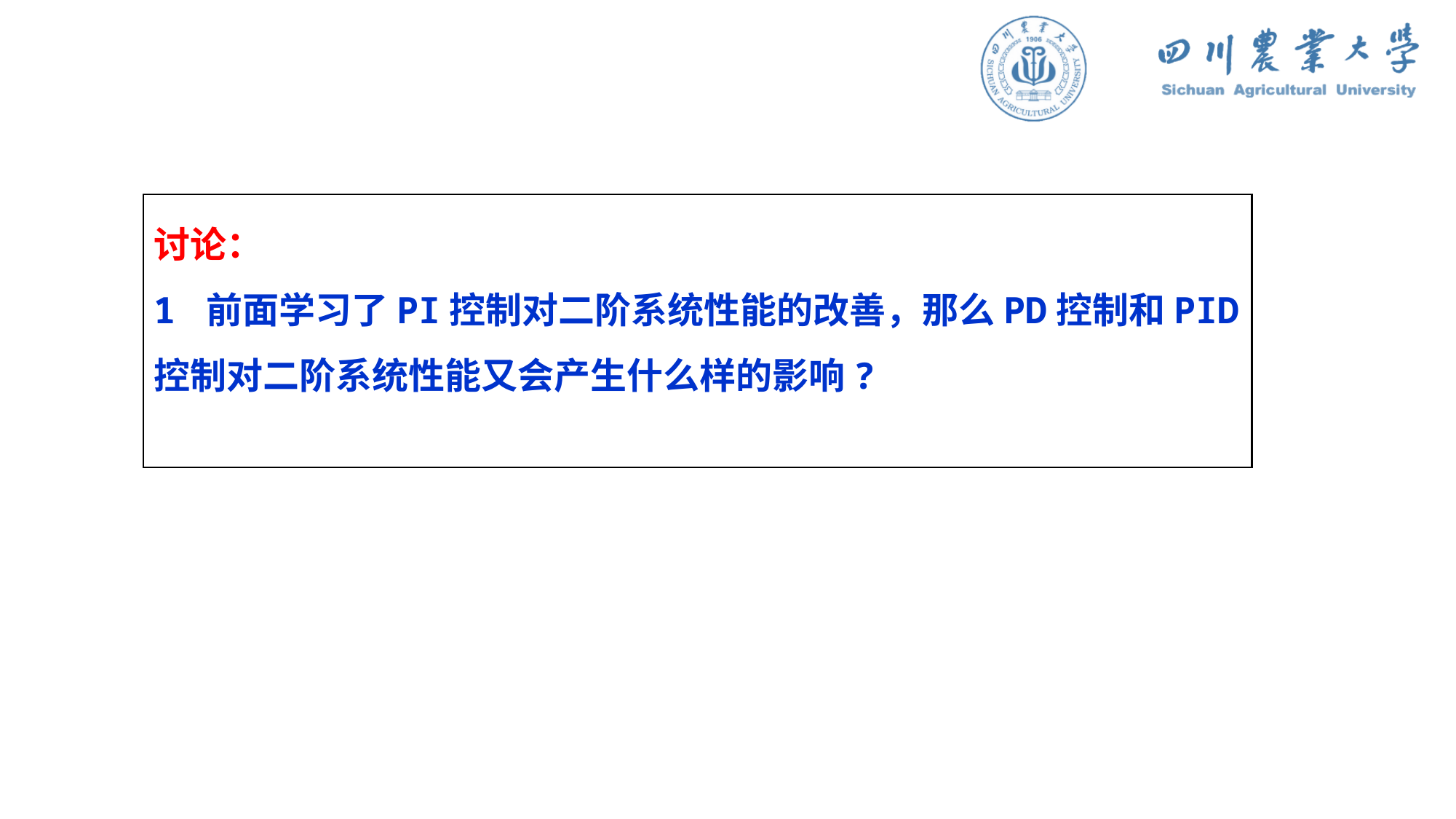

讨论：
1 前面学习了PI控制对二阶系统性能的改善，那么PD控制和PID控制对二阶系统性能又会产生什么样的影响?